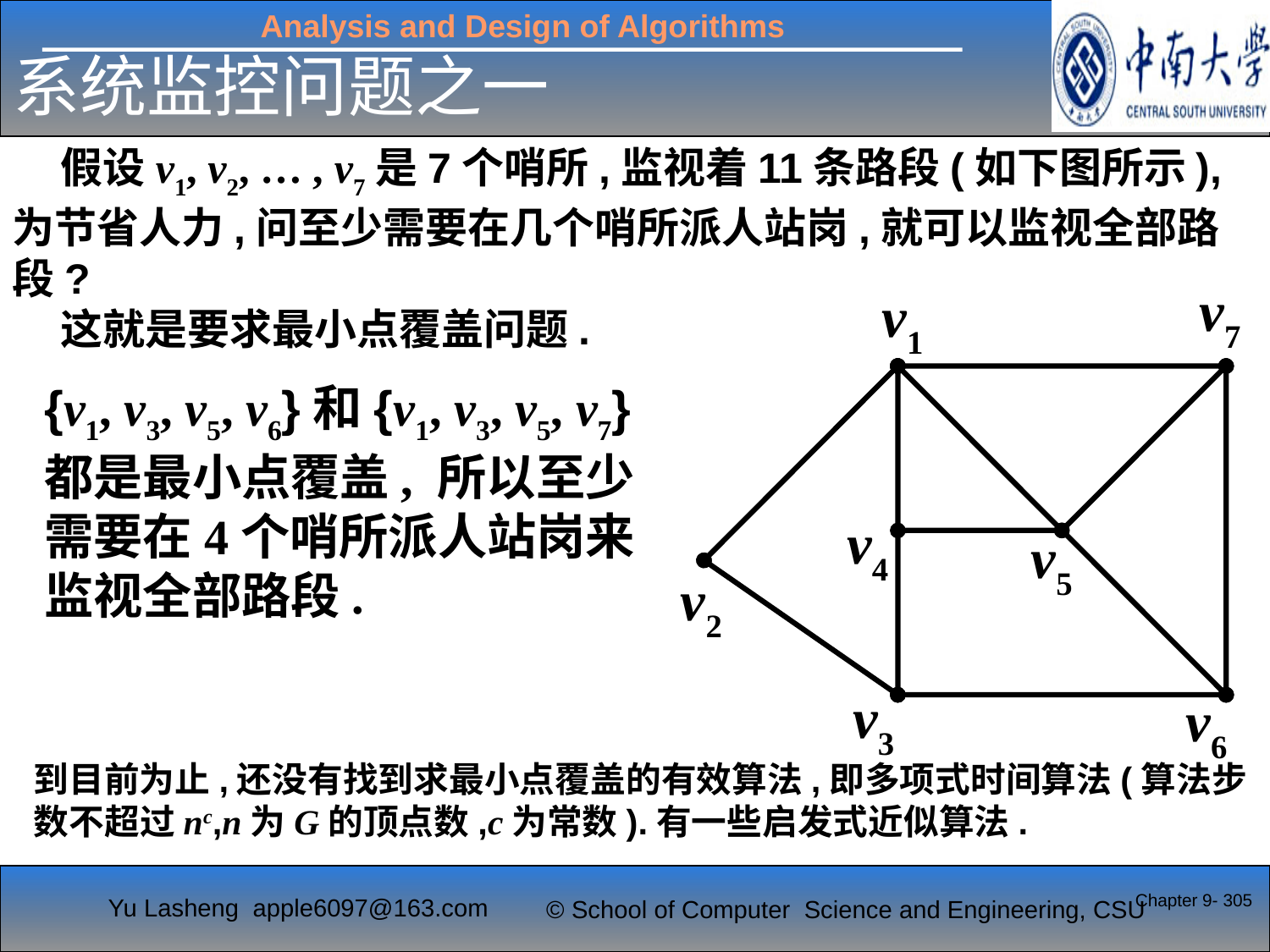

# 系统监控问题之一
    假设v1, v2, … , v7是7个哨所,监视着11条路段(如下图所示),为节省人力,问至少需要在几个哨所派人站岗,就可以监视全部路段?
    这就是要求最小点覆盖问题.
v7
v1

v4
v5

v2

v3
v6

{v1, v3, v5, v6}和{v1, v3, v5, v7}都是最小点覆盖, 所以至少需要在4个哨所派人站岗来监视全部路段.
到目前为止,还没有找到求最小点覆盖的有效算法,即多项式时间算法(算法步数不超过nc,n为G的顶点数,c为常数).有一些启发式近似算法.
Chapter 9- 305